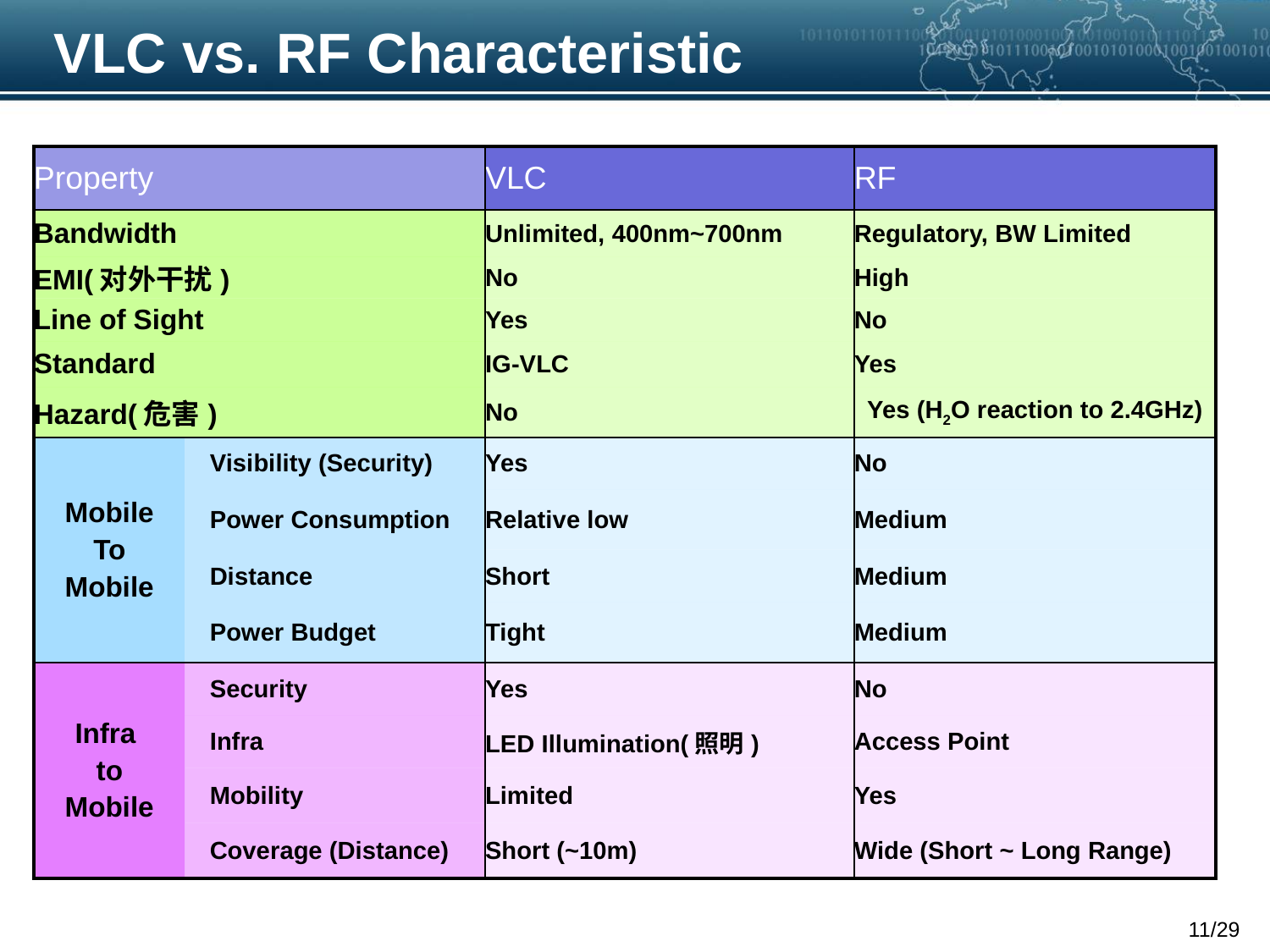

VLC vs. RF Characteristic
| Property |  | VLC | RF |
| --- | --- | --- | --- |
| Bandwidth |  | Unlimited, 400nm~700nm | Regulatory, BW Limited |
| EMI(对外干扰) |  | No | High |
| Line of Sight |  | Yes | No |
| Standard |  | IG-VLC | Yes |
| Hazard(危害) |  | No | Yes (H2O reaction to 2.4GHz) |
| Mobile To Mobile | Visibility (Security) | Yes | No |
|  | Power Consumption | Relative low | Medium |
|  | Distance | Short | Medium |
|  | Power Budget | Tight | Medium |
| Infra to Mobile | Security | Yes | No |
|  | Infra | LED Illumination(照明) | Access Point |
|  | Mobility | Limited | Yes |
|  | Coverage (Distance) | Short (~10m) | Wide (Short ~ Long Range) |